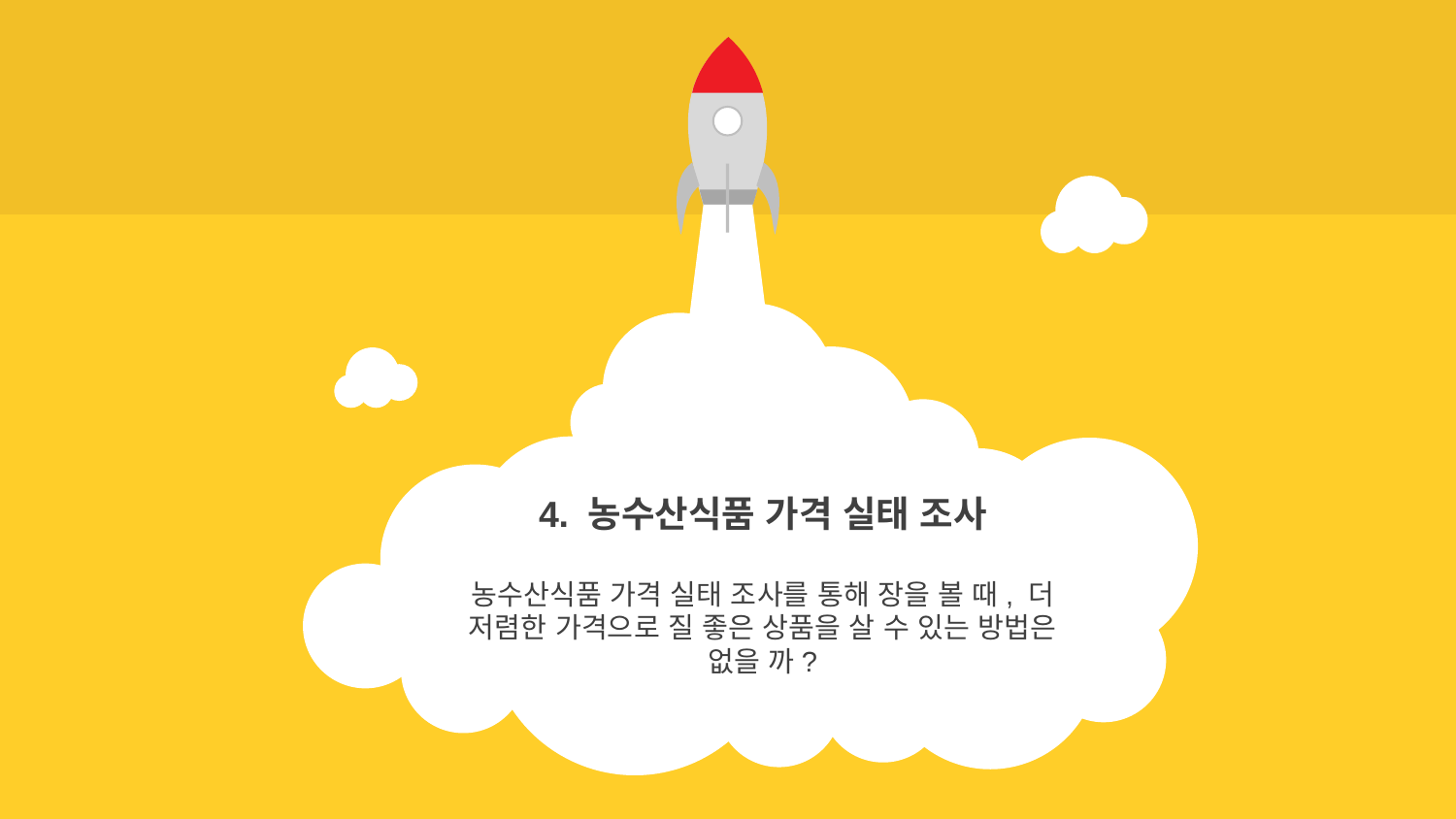

4. 농수산식품 가격 실태 조사
농수산식품 가격 실태 조사를 통해 장을 볼 때, 더 저렴한 가격으로 질 좋은 상품을 살 수 있는 방법은 없을 까?